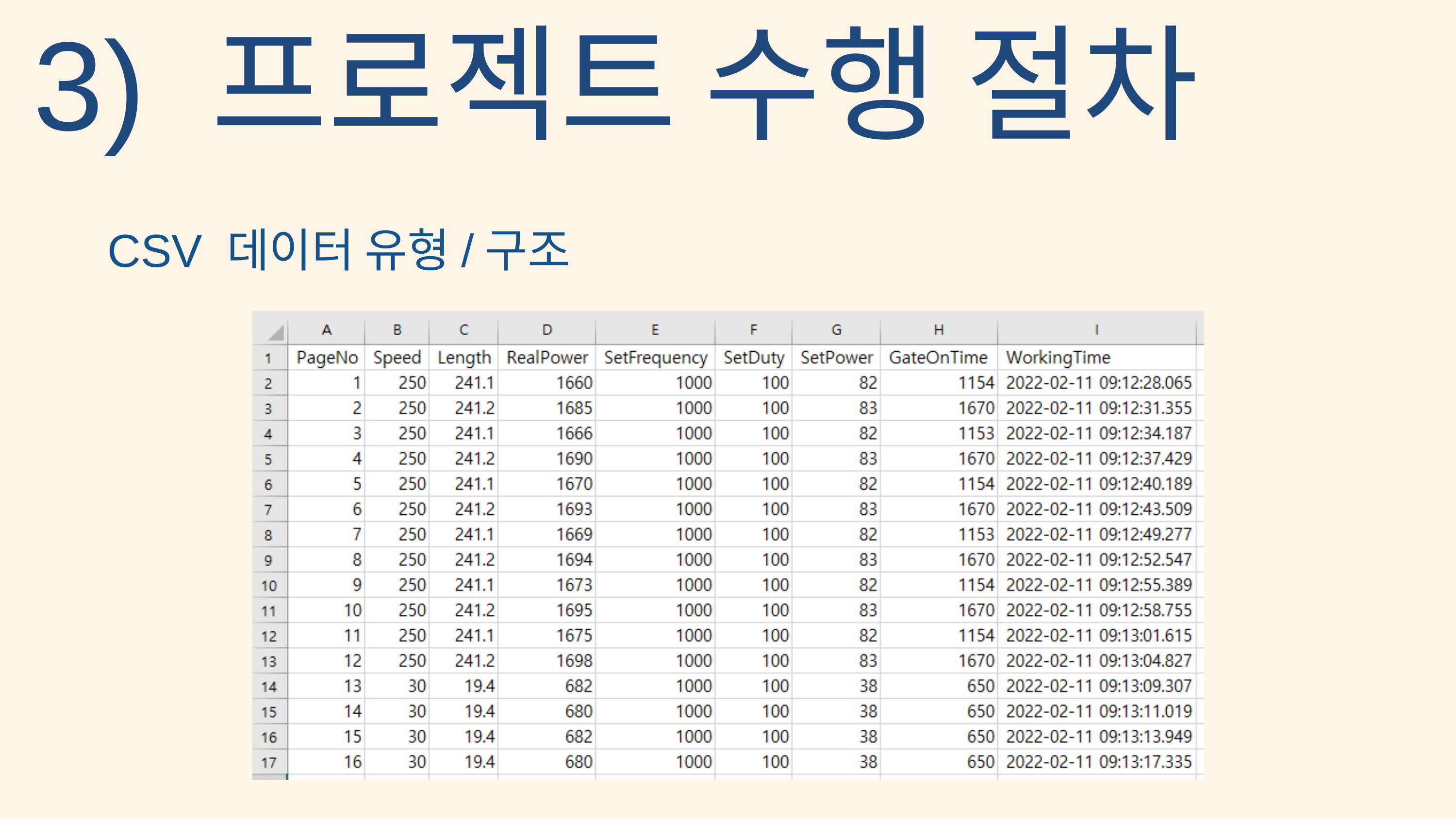

3) 프로젝트 수행 절차
CSV 데이터 유형/구조